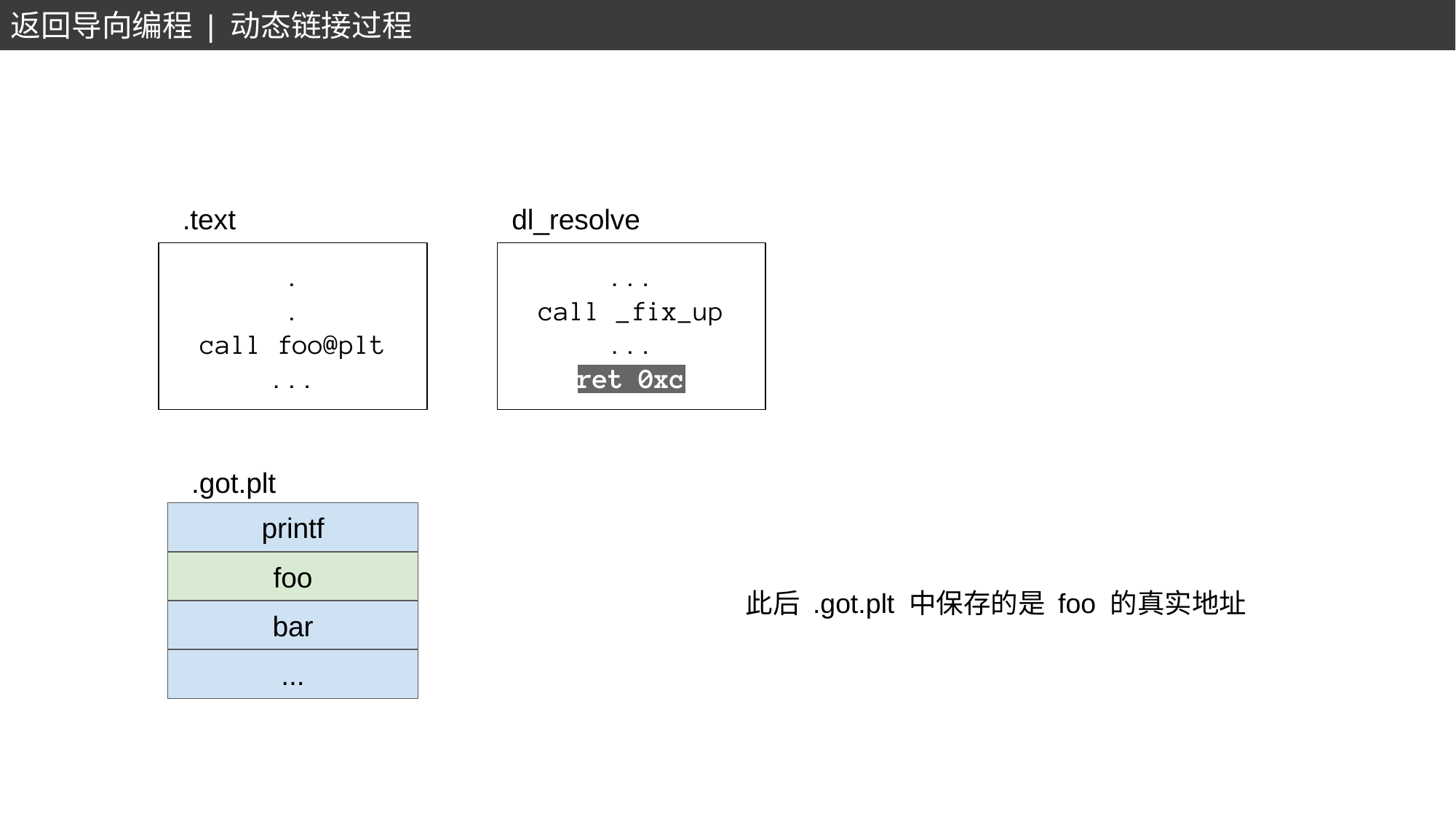

返回导向编程 | 动态链接过程
.text
dl_resolve
.
.
call foo@plt
...
...
call _fix_up
...
ret 0xc
.got.plt
printf
foo
此后 .got.plt 中保存的是 foo 的真实地址
bar
...